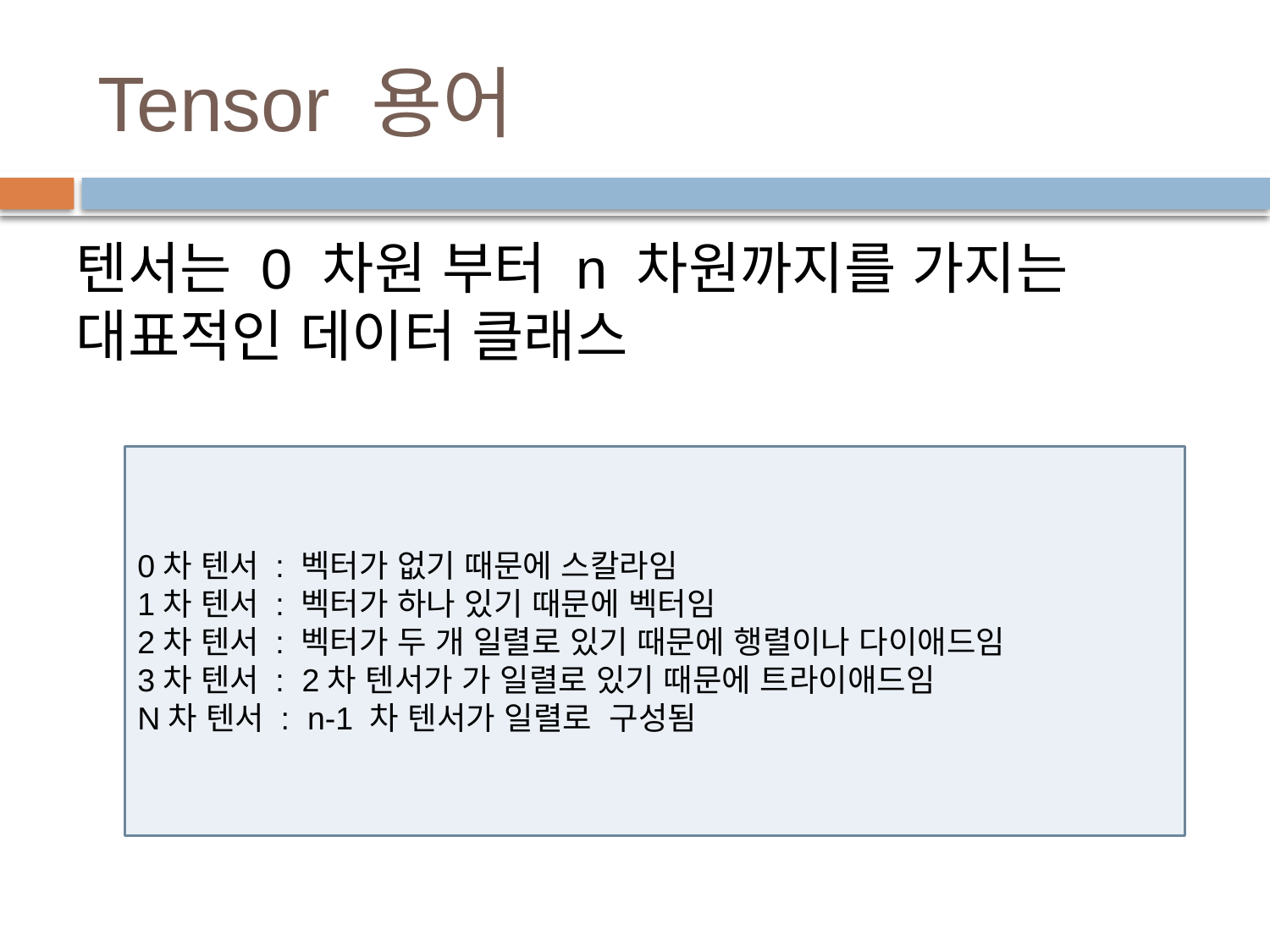

# Tensor 용어
텐서는 0 차원 부터 n 차원까지를 가지는 대표적인 데이터 클래스
0차 텐서 : 벡터가 없기 때문에 스칼라임
1차 텐서 : 벡터가 하나 있기 때문에 벡터임
2차 텐서 : 벡터가 두 개 일렬로 있기 때문에 행렬이나 다이애드임
3차 텐서 :  2차 텐서가 가 일렬로 있기 때문에 트라이애드임
N차 텐서 :  n-1 차 텐서가 일렬로  구성됨